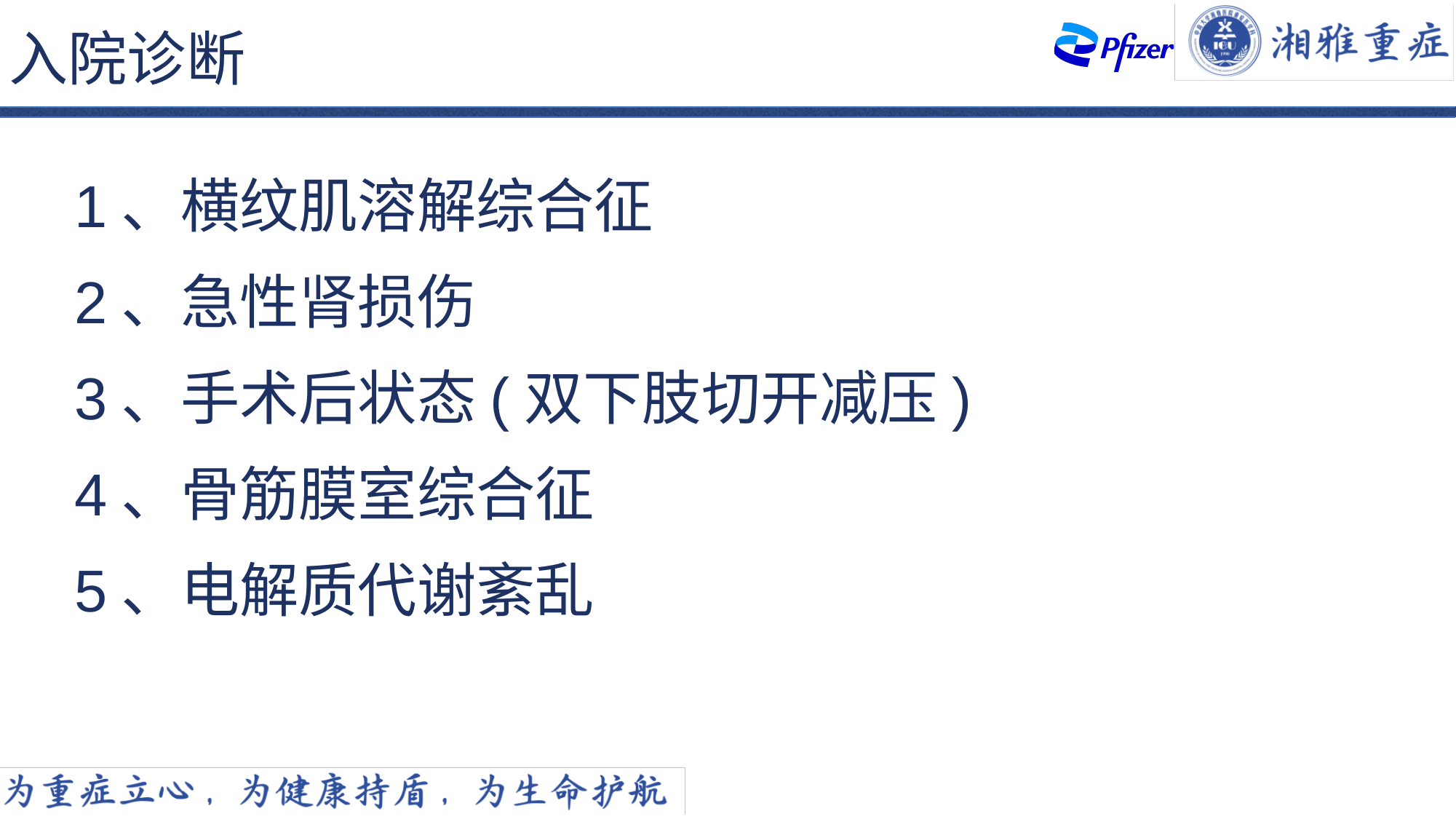

入院诊断

1、横纹肌溶解综合征
2、急性肾损伤
3、手术后状态(双下肢切开减压)
4、骨筋膜室综合征
5、电解质代谢紊乱